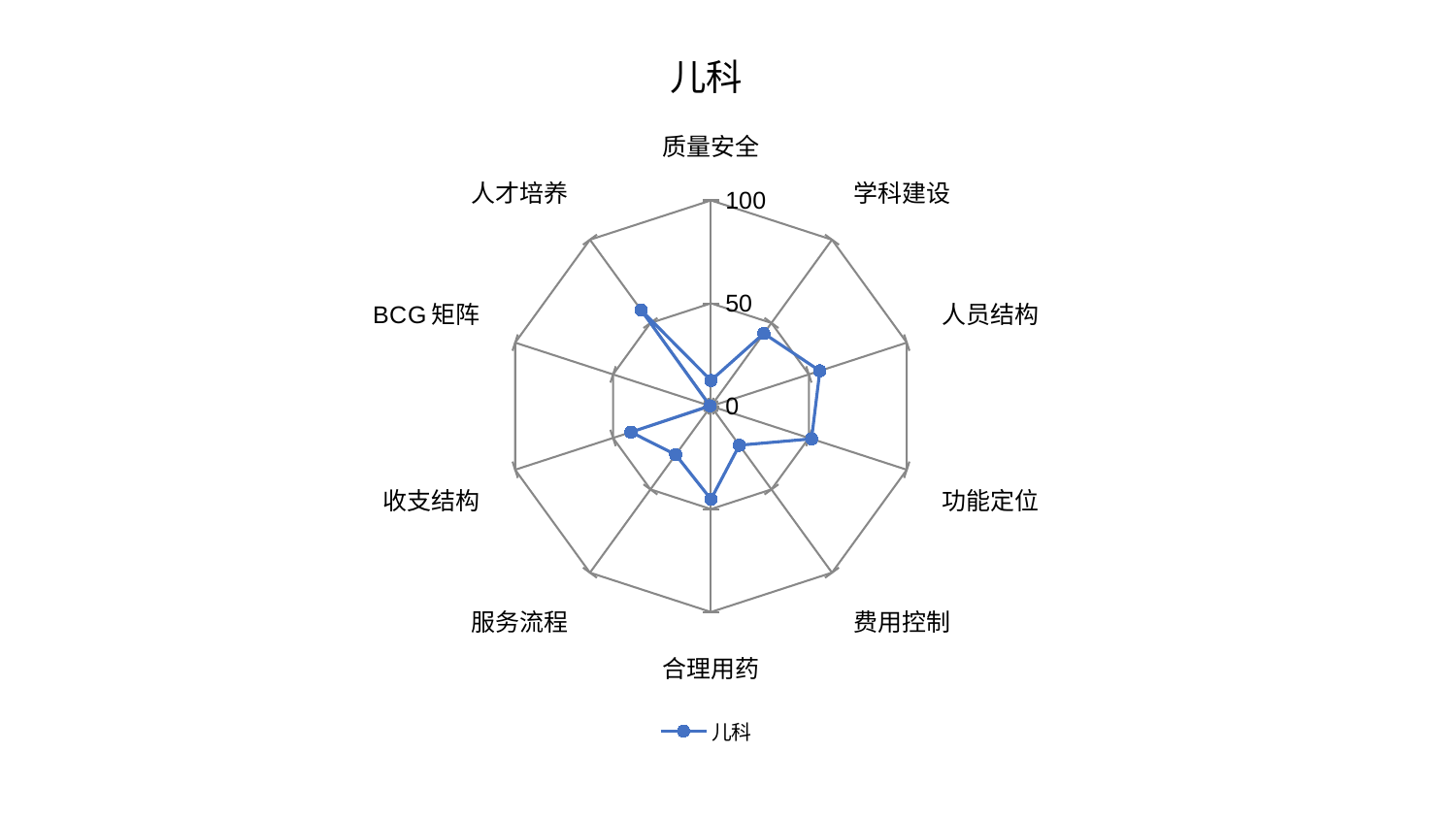

### Chart: 儿科

| Category | 儿科 |
|---|---|
| 质量安全 | 12.507264088773406 |
| 学科建设 | 43.70561524882918 |
| 人员结构 | 55.588325423184706 |
| 功能定位 | 51.401966547621015 |
| 费用控制 | 23.457267490493503 |
| 合理用药 | 45.22135848118998 |
| 服务流程 | 29.15341331558617 |
| 收支结构 | 40.87439843020232 |
| BCG矩阵 | 0.4945983336956045 |
| 人才培养 | 57.80930220923627 |
106